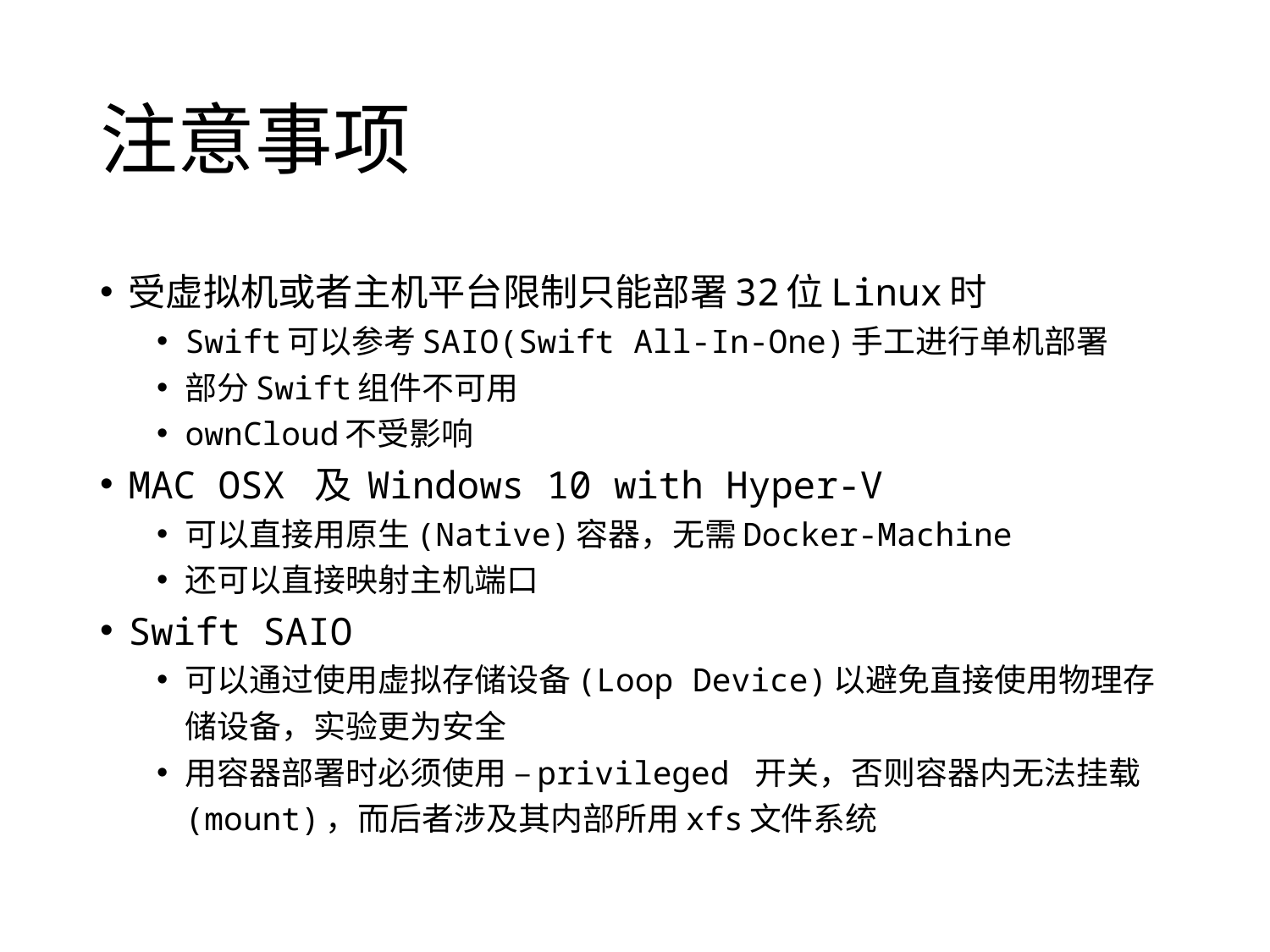

# 注意事项
受虚拟机或者主机平台限制只能部署32位Linux时
Swift可以参考SAIO(Swift All-In-One)手工进行单机部署
部分Swift组件不可用
ownCloud不受影响
MAC OSX 及 Windows 10 with Hyper-V
可以直接用原生(Native)容器，无需Docker-Machine
还可以直接映射主机端口
Swift SAIO
可以通过使用虚拟存储设备(Loop Device)以避免直接使用物理存储设备，实验更为安全
用容器部署时必须使用 –privileged 开关，否则容器内无法挂载 (mount)，而后者涉及其内部所用xfs文件系统